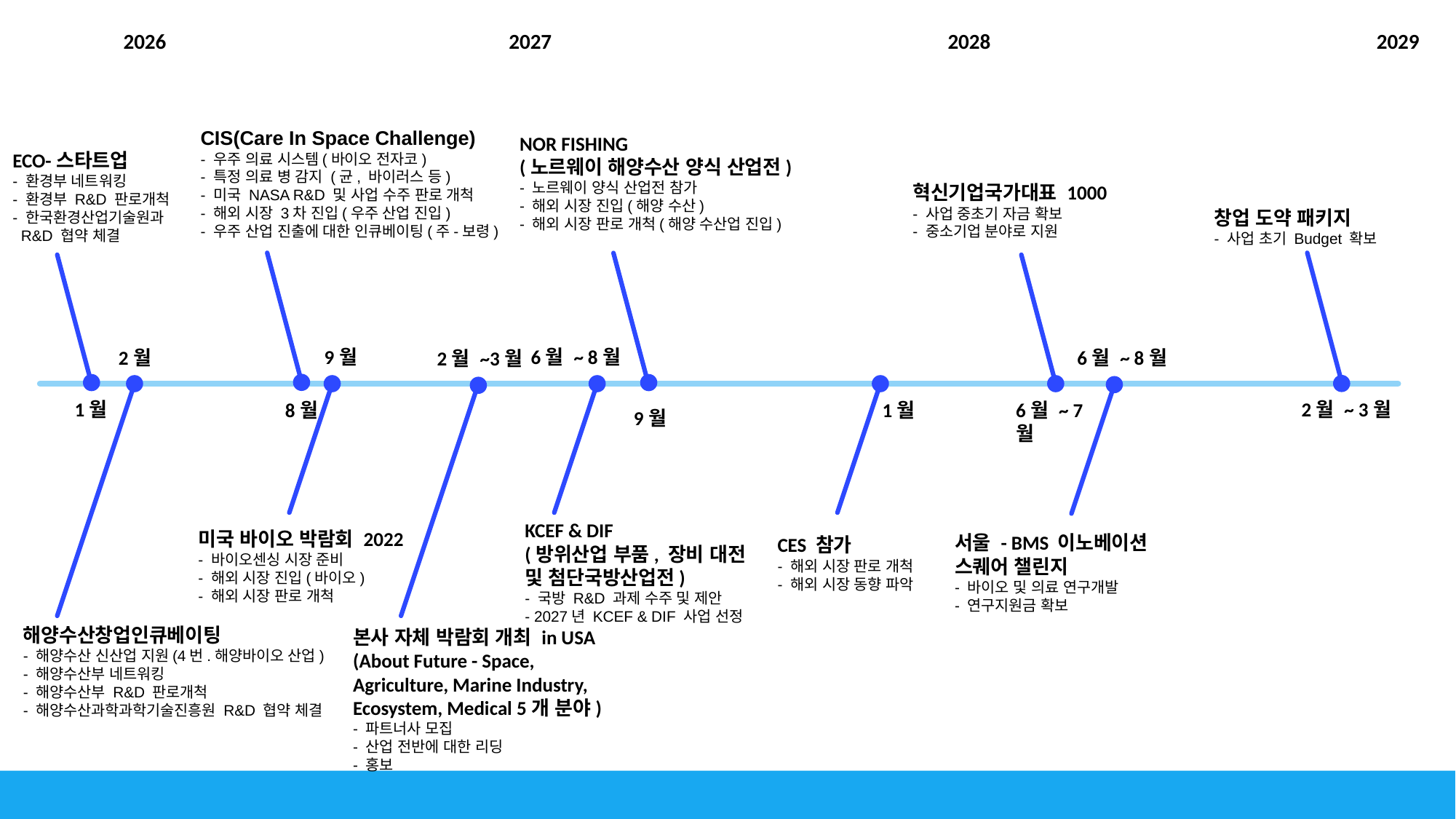

2029
2026
2027
2028
CIS(Care In Space Challenge)
- 우주 의료 시스템(바이오 전자코)
- 특정 의료 병 감지 (균, 바이러스 등)
- 미국 NASA R&D 및 사업 수주 판로 개척
- 해외 시장 3차 진입(우주 산업 진입)
- 우주 산업 진출에 대한 인큐베이팅(주-보령)
NOR FISHING
(노르웨이 해양수산 양식 산업전)
- 노르웨이 양식 산업전 참가
- 해외 시장 진입(해양 수산)
- 해외 시장 판로 개척(해양 수산업 진입)
ECO-스타트업
- 환경부 네트워킹
- 환경부 R&D 판로개척
- 한국환경산업기술원과
  R&D 협약 체결
혁신기업국가대표 1000
- 사업 중초기 자금 확보
- 중소기업 분야로 지원
창업 도약 패키지
- 사업 초기 Budget 확보
9월
6월 ~ 8월
6월 ~ 8월
2월
2월 ~3월

1월
2월 ~ 3월
8월
1월
6월 ~ 7월
9월
KCEF & DIF
(방위산업 부품, 장비 대전 및 첨단국방산업전)
- 국방 R&D 과제 수주 및 제안
- 2027년 KCEF & DIF 사업 선정
미국 바이오 박람회 2022
- 바이오센싱 시장 준비
- 해외 시장 진입(바이오)
- 해외 시장 판로 개척
서울 - BMS 이노베이션 스퀘어 챌린지
- 바이오 및 의료 연구개발
- 연구지원금 확보
CES 참가
- 해외 시장 판로 개척
- 해외 시장 동향 파악
해양수산창업인큐베이팅
- 해양수산 신산업 지원(4번.해양바이오 산업)
- 해양수산부 네트워킹
- 해양수산부 R&D 판로개척
- 해양수산과학과학기술진흥원 R&D 협약 체결
본사 자체 박람회 개최 in USA
(About Future - Space, Agriculture, Marine Industry, Ecosystem, Medical 5개 분야)
- 파트너사 모집
- 산업 전반에 대한 리딩
- 홍보